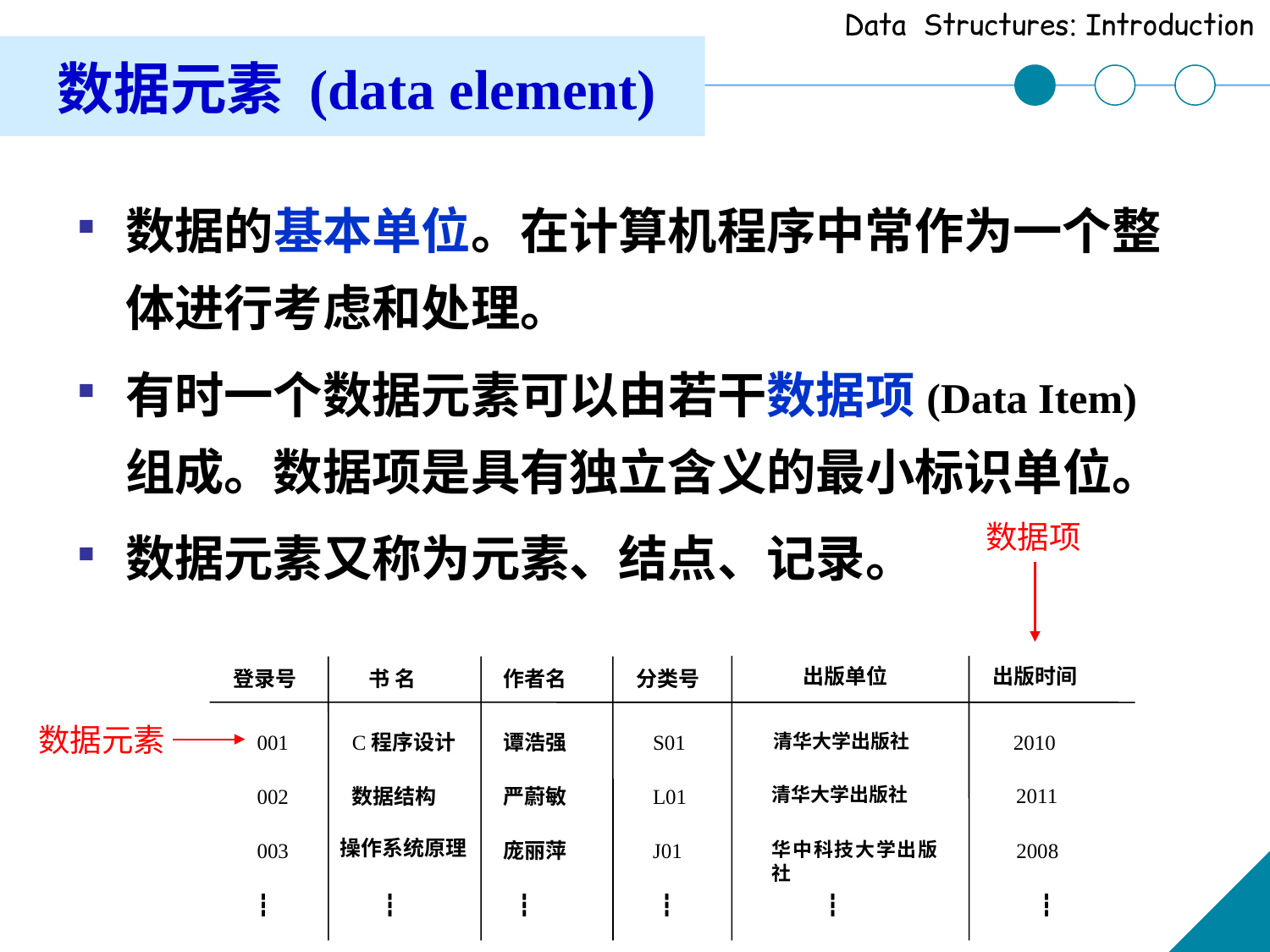

数据元素 (data element)

数据的基本单位。在计算机程序中常作为一个整体进行考虑和处理。
有时一个数据元素可以由若干数据项(Data Item)组成。数据项是具有独立含义的最小标识单位。
数据元素又称为元素、结点、记录。
数据项

出版单位
出版时间
登录号
书 名
作者名
分类号

001
C程序设计
谭浩强
S01
   清华大学出版社
 2010
清华大学出版社
2011
002
数据结构
严蔚敏
L01
操作系统原理
003
庞丽萍
J01
华中科技大学出版社
2008
┇
┇
┇
┇
┇
┇
数据元素